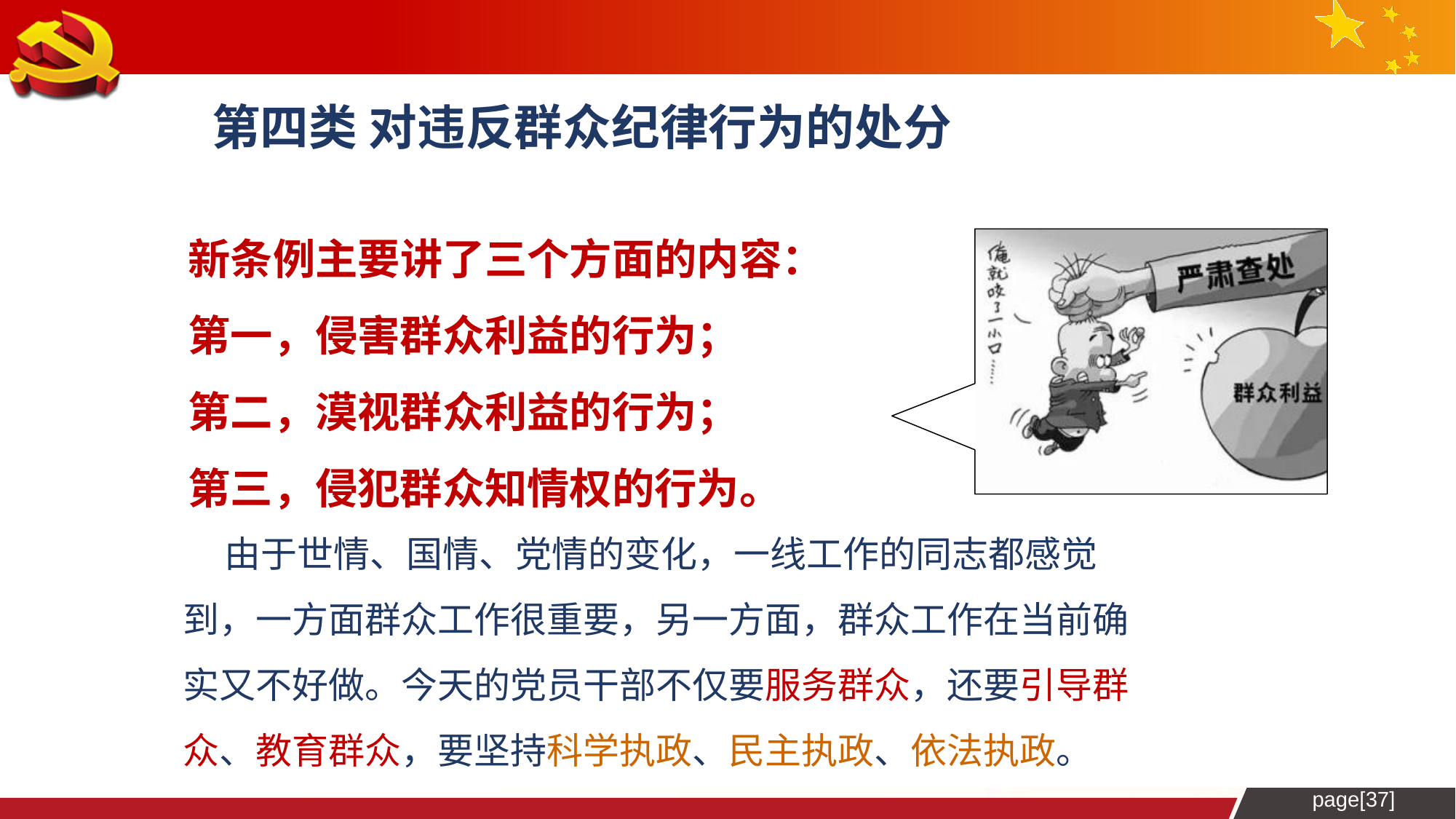

第四类 对违反群众纪律行为的处分
新条例主要讲了三个方面的内容：
第一，侵害群众利益的行为；
第二，漠视群众利益的行为；
第三，侵犯群众知情权的行为。

    由于世情、国情、党情的变化，一线工作的同志都感觉到，一方面群众工作很重要，另一方面，群众工作在当前确实又不好做。今天的党员干部不仅要服务群众，还要引导群众、教育群众，要坚持科学执政、民主执政、依法执政。